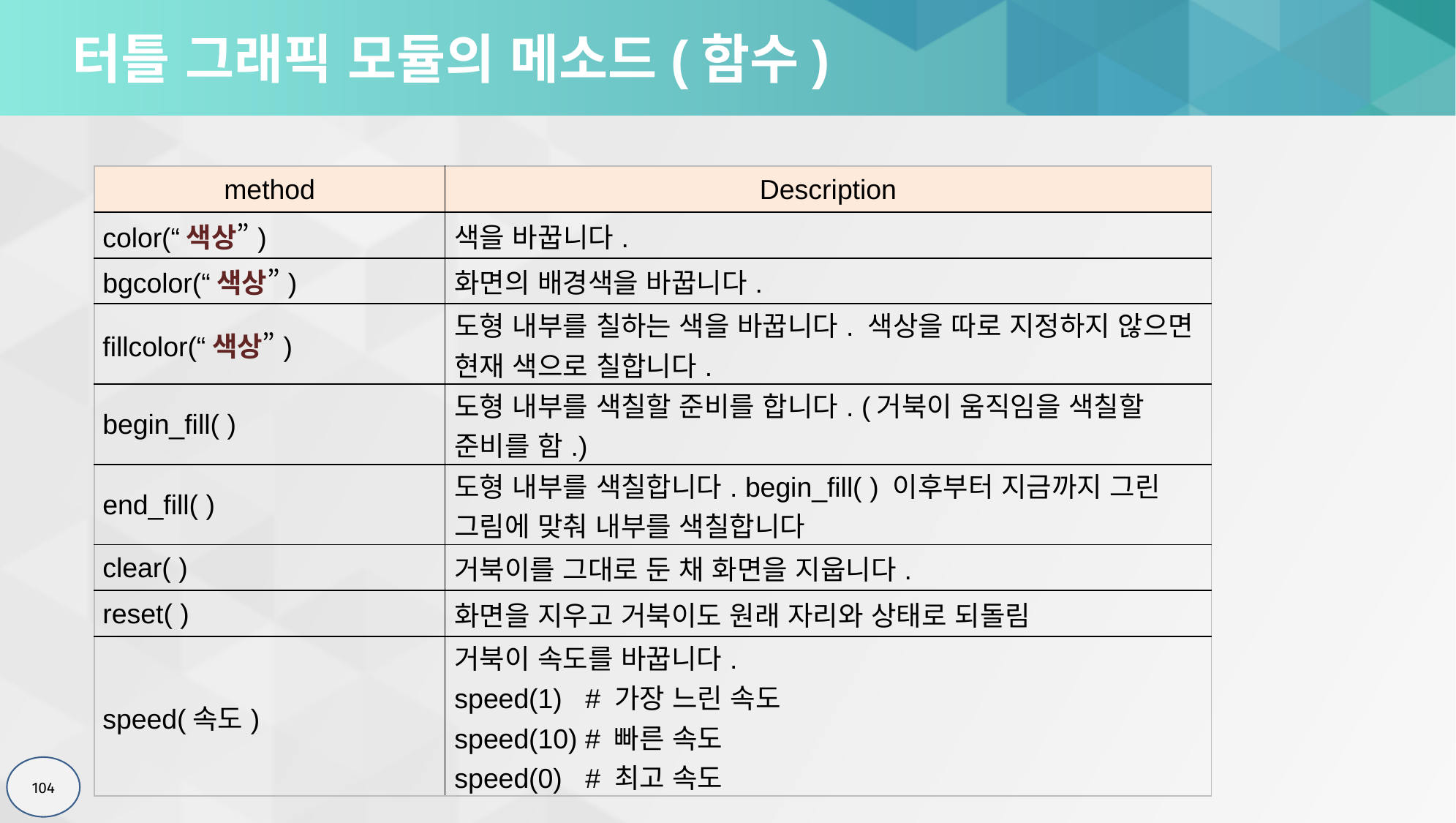

# 터틀 그래픽 모듈의 메소드(함수)
| method | Description |
| --- | --- |
| color(“색상”) | 색을 바꿉니다. |
| bgcolor(“색상”) | 화면의 배경색을 바꿉니다. |
| fillcolor(“색상”) | 도형 내부를 칠하는 색을 바꿉니다. 색상을 따로 지정하지 않으면 현재 색으로 칠합니다. |
| begin\_fill( ) | 도형 내부를 색칠할 준비를 합니다. (거북이 움직임을 색칠할 준비를 함.) |
| end\_fill( ) | 도형 내부를 색칠합니다. begin\_fill( ) 이후부터 지금까지 그린 그림에 맞춰 내부를 색칠합니다 |
| clear( ) | 거북이를 그대로 둔 채 화면을 지웁니다. |
| reset( ) | 화면을 지우고 거북이도 원래 자리와 상태로 되돌림 |
| speed(속도) | 거북이 속도를 바꿉니다. speed(1) # 가장 느린 속도 speed(10) # 빠른 속도 speed(0) # 최고 속도 |